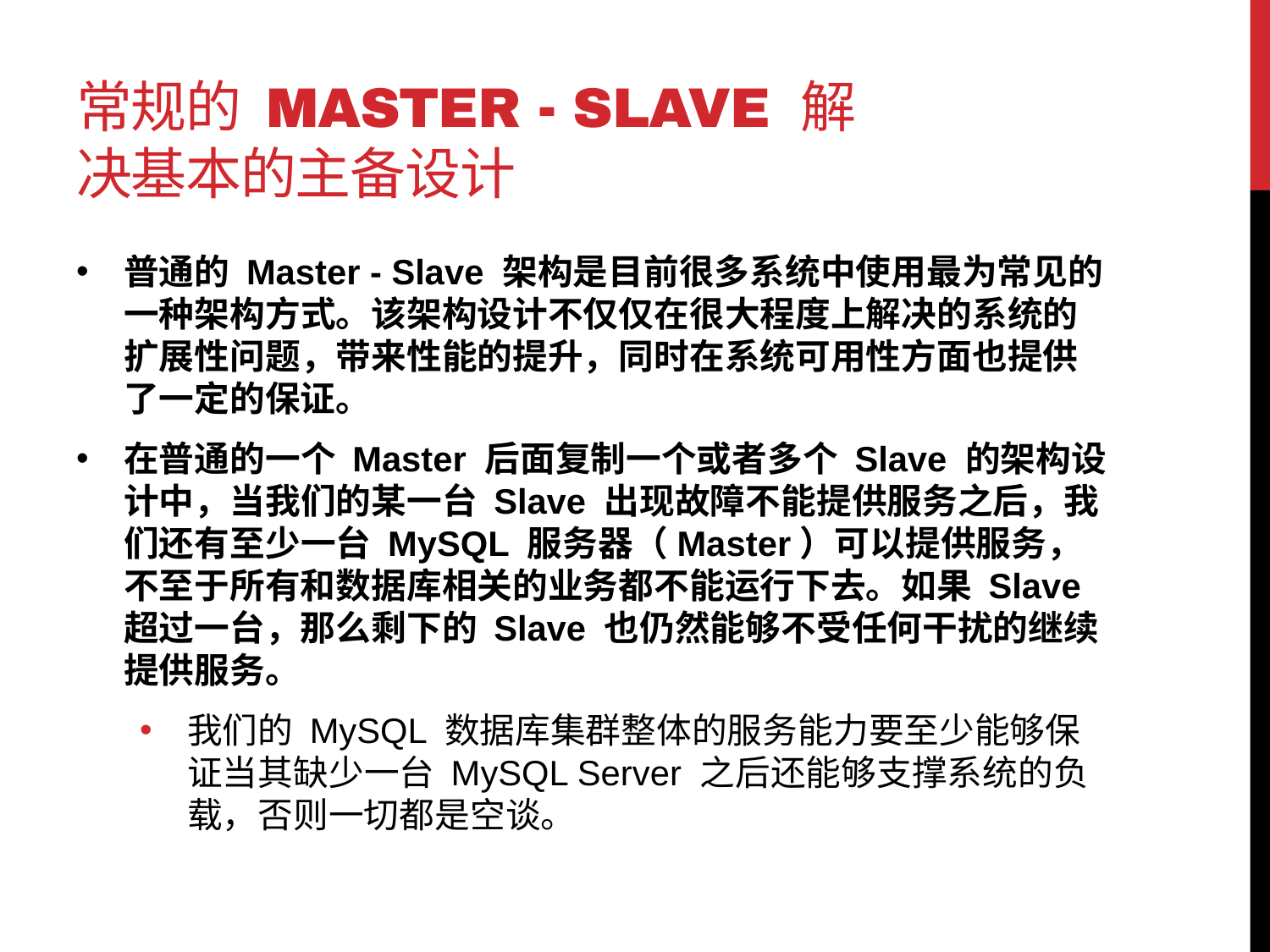

# 常规的 Master - Slave 解决基本的主备设计
普通的 Master - Slave 架构是目前很多系统中使用最为常见的一种架构方式。该架构设计不仅仅在很大程度上解决的系统的扩展性问题，带来性能的提升，同时在系统可用性方面也提供了一定的保证。
在普通的一个 Master 后面复制一个或者多个 Slave 的架构设计中，当我们的某一台 Slave 出现故障不能提供服务之后，我们还有至少一台 MySQL 服务器（Master）可以提供服务，不至于所有和数据库相关的业务都不能运行下去。如果 Slave 超过一台，那么剩下的 Slave 也仍然能够不受任何干扰的继续提供服务。
我们的 MySQL 数据库集群整体的服务能力要至少能够保证当其缺少一台 MySQL Server 之后还能够支撑系统的负载，否则一切都是空谈。